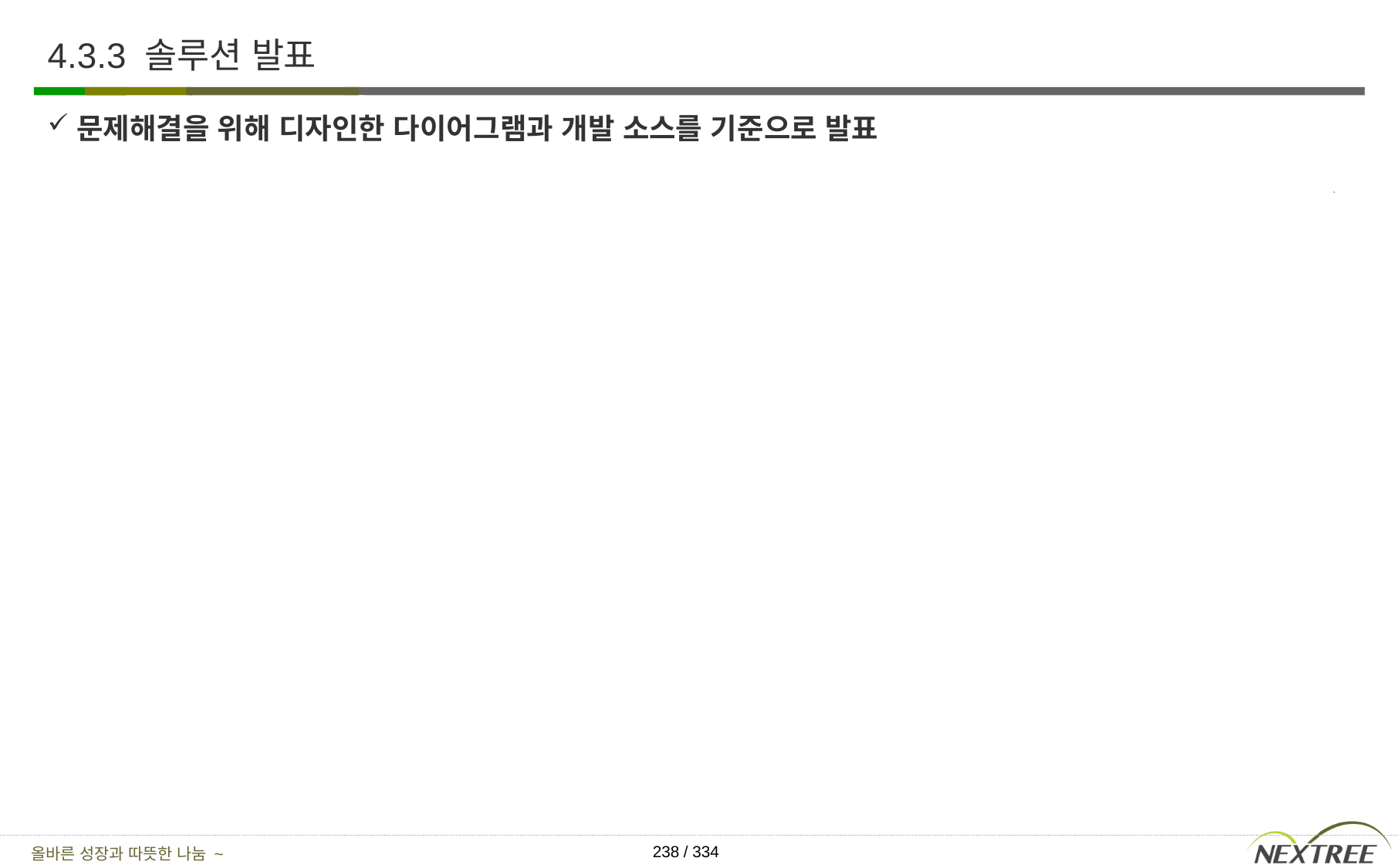

# 4.3.3 솔루션 발표
문제해결을 위해 디자인한 다이어그램과 개발 소스를 기준으로 발표